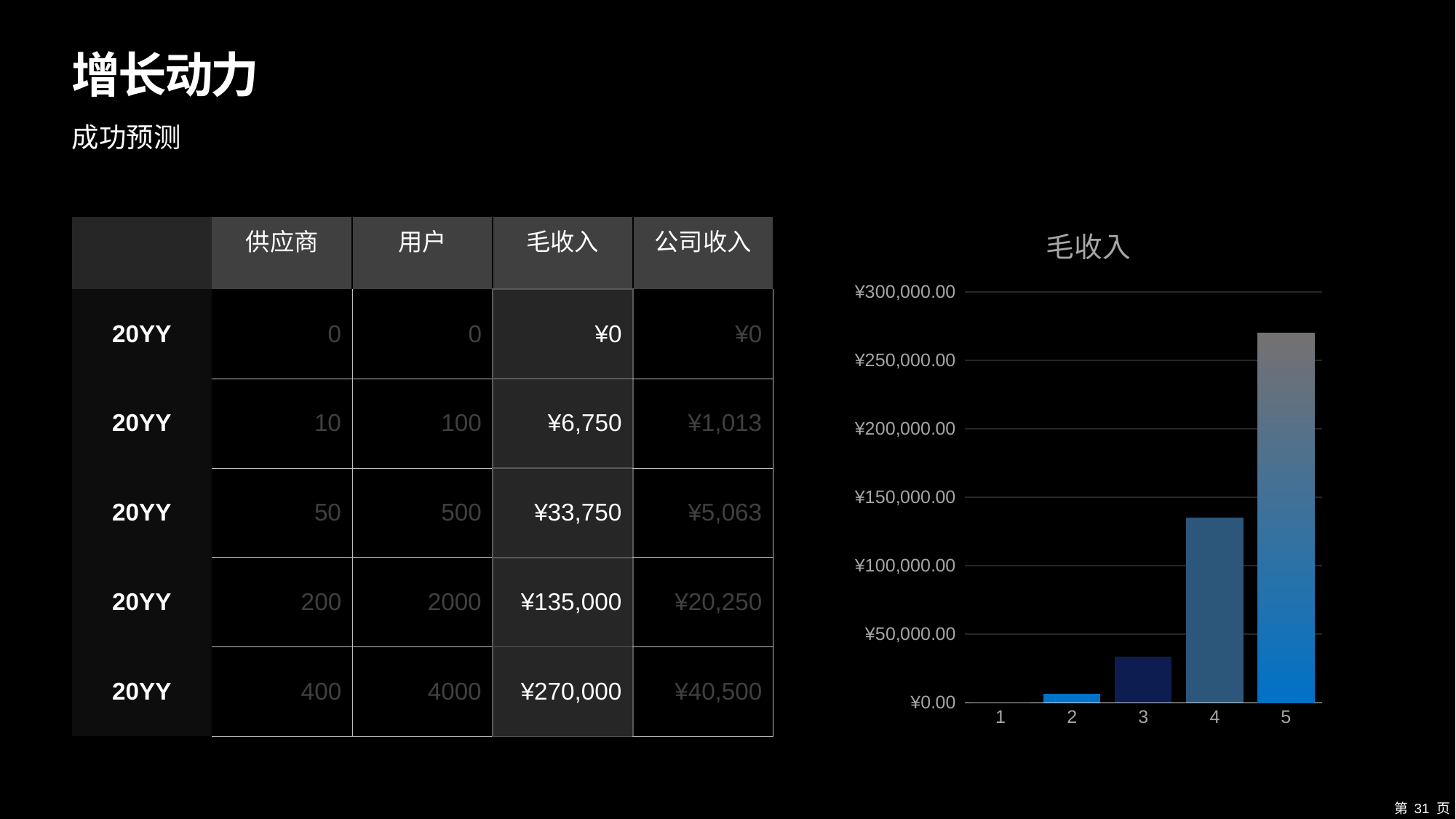

# 增长动力
成功预测

### Chart: 毛收入

| Category |  |
|---|---|
|  | 供应商 | 用户 | 毛收入 | 公司收入 |
| --- | --- | --- | --- | --- |
| 20YY | 0 | 0 | ¥0 | ¥0 |
| 20YY | 10 | 100 | ¥6,750 | ¥1,013 |
| 20YY | 50 | 500 | ¥33,750 | ¥5,063 |
| 20YY | 200 | 2000 | ¥135,000 | ¥20,250 |
| 20YY | 400 | 4000 | ¥270,000 | ¥40,500 |
第 31 页